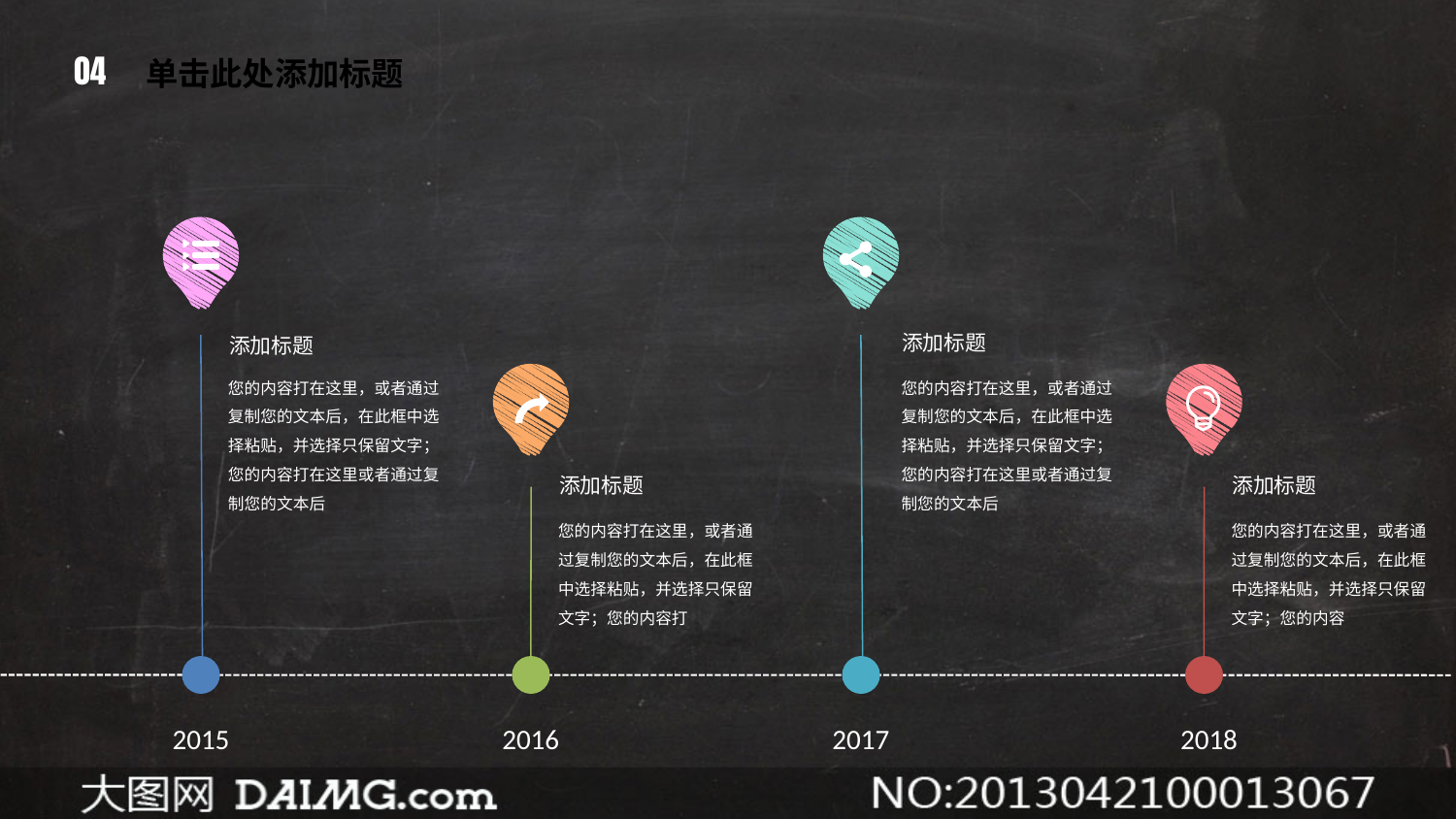

04
单击此处添加标题

添加标题
您的内容打在这里，或者通过复制您的文本后，在此框中选择粘贴，并选择只保留文字；您的内容打在这里或者通过复制您的文本后
添加标题
您的内容打在这里，或者通过复制您的文本后，在此框中选择粘贴，并选择只保留文字；您的内容打在这里或者通过复制您的文本后

添加标题
您的内容打在这里，或者通过复制您的文本后，在此框中选择粘贴，并选择只保留文字；您的内容
添加标题
您的内容打在这里，或者通过复制您的文本后，在此框中选择粘贴，并选择只保留文字；您的内容打

2015
2016
2017
2018